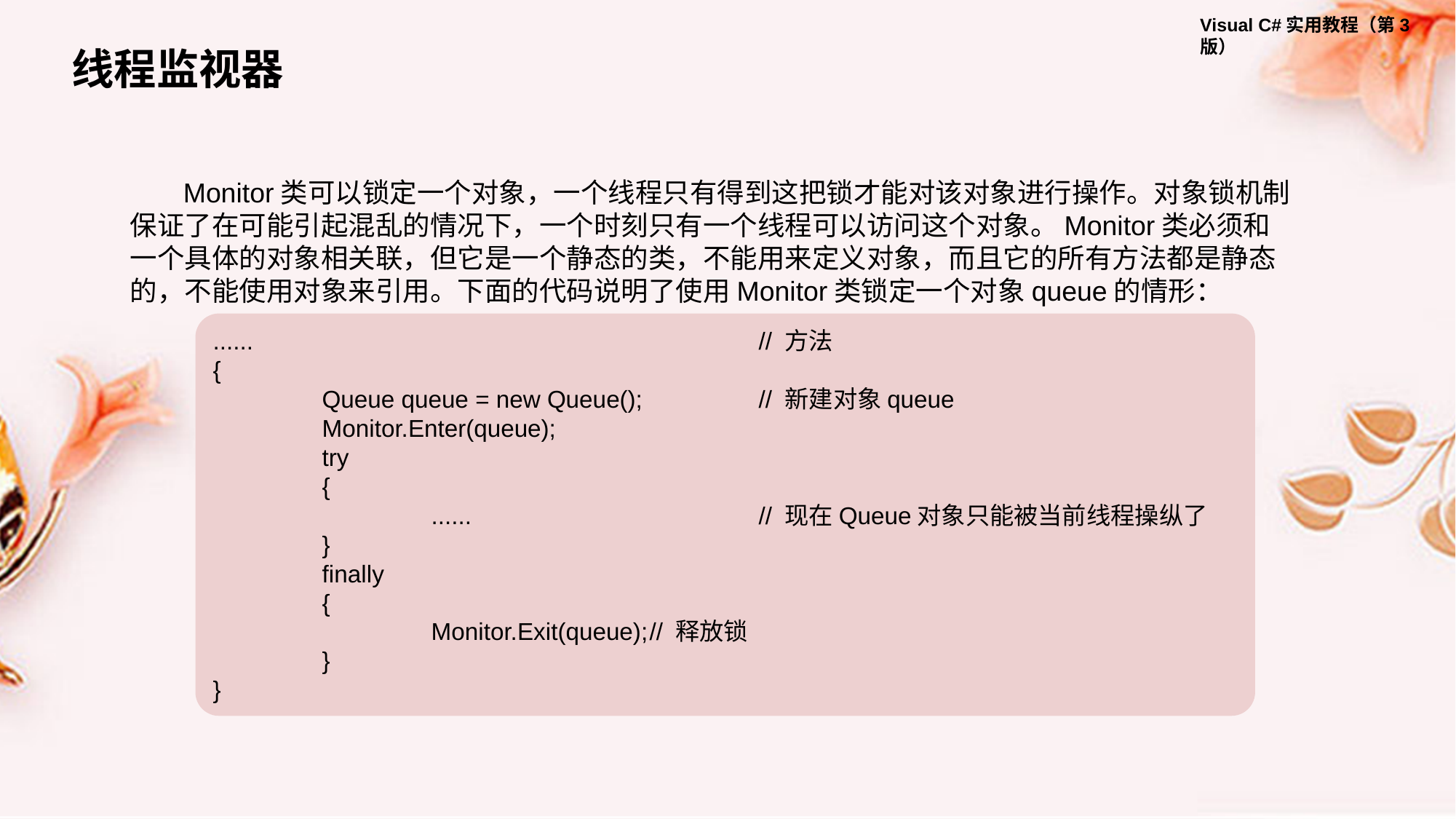

线程监视器
Monitor类可以锁定一个对象，一个线程只有得到这把锁才能对该对象进行操作。对象锁机制保证了在可能引起混乱的情况下，一个时刻只有一个线程可以访问这个对象。Monitor类必须和一个具体的对象相关联，但它是一个静态的类，不能用来定义对象，而且它的所有方法都是静态的，不能使用对象来引用。下面的代码说明了使用Monitor类锁定一个对象queue的情形：
......					// 方法
{
	Queue queue = new Queue();       	// 新建对象queue
	Monitor.Enter(queue);
	try
	{
		......			// 现在Queue对象只能被当前线程操纵了
	}
	finally
	{
		Monitor.Exit(queue);	// 释放锁
	}
}